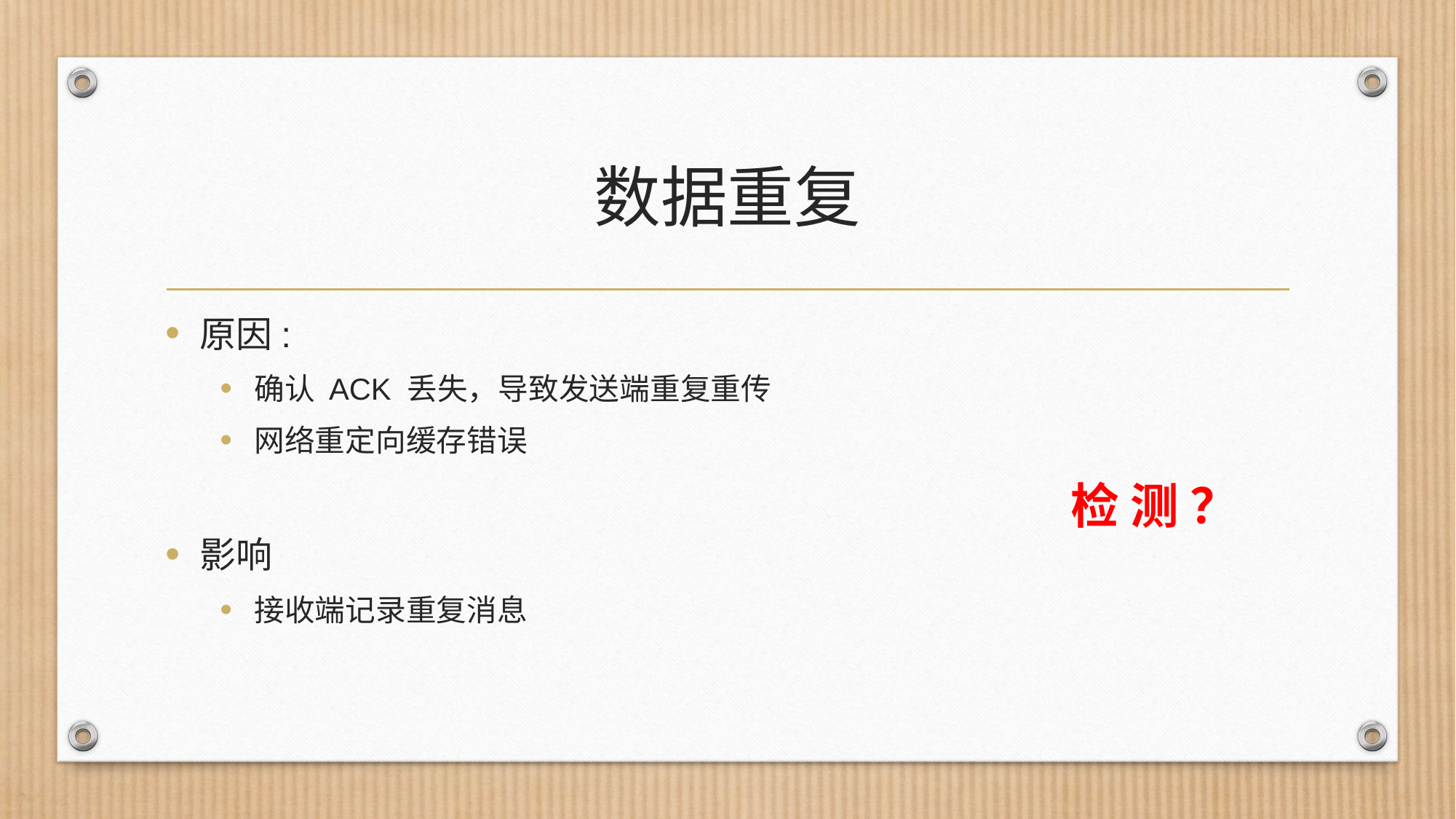

# 数据重复
原因:
确认 ACK 丢失，导致发送端重复重传
网络重定向缓存错误

影响
接收端记录重复消息

检 测 ？